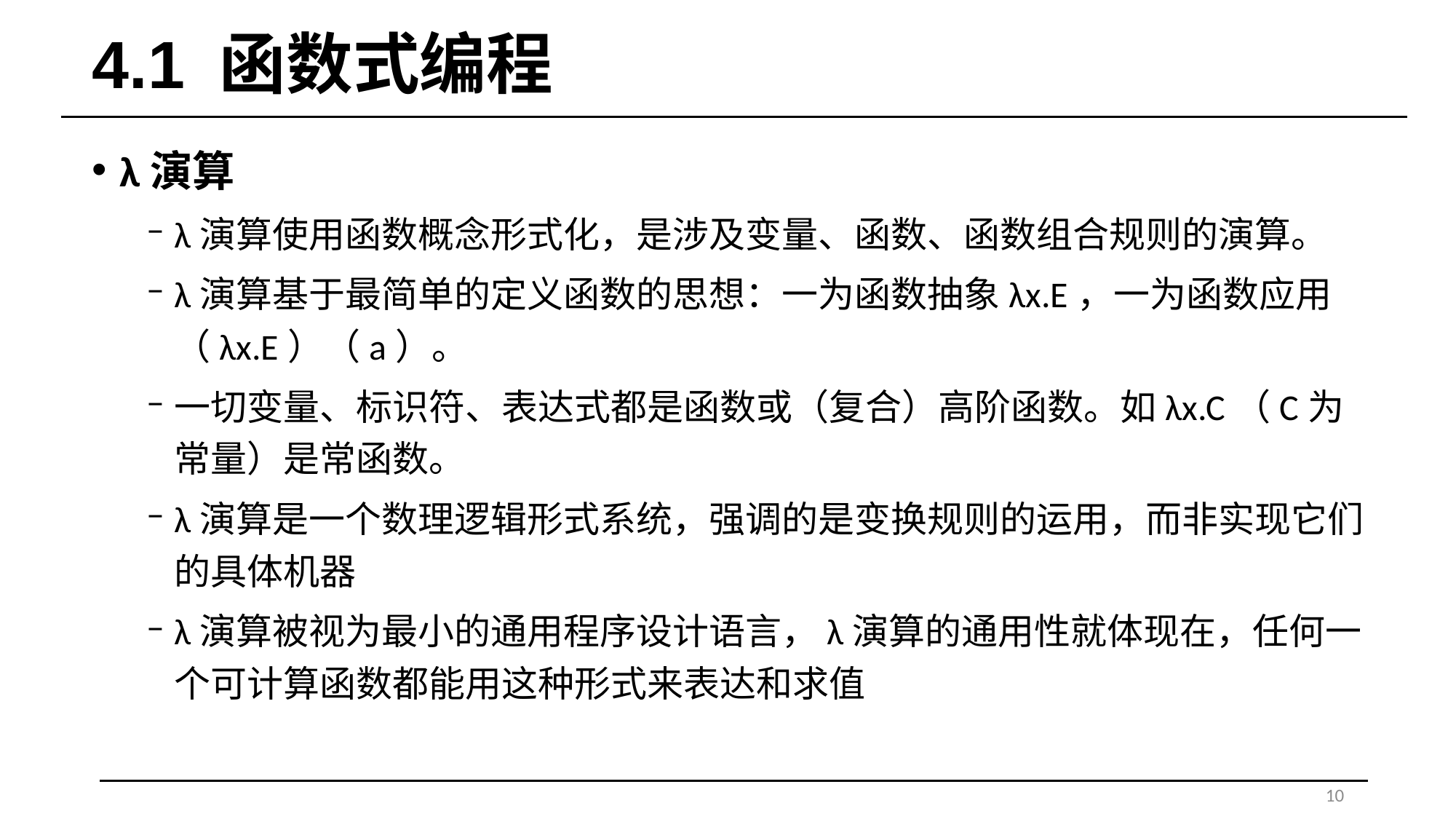

# 4.1 函数式编程
λ演算
λ演算使用函数概念形式化，是涉及变量、函数、函数组合规则的演算。
λ演算基于最简单的定义函数的思想：一为函数抽象λx.E，一为函数应用（λx.E）（a）。
一切变量、标识符、表达式都是函数或（复合）高阶函数。如λx.C（C为常量）是常函数。
λ演算是一个数理逻辑形式系统，强调的是变换规则的运用，而非实现它们的具体机器
λ演算被视为最小的通用程序设计语言，λ演算的通用性就体现在，任何一个可计算函数都能用这种形式来表达和求值

10